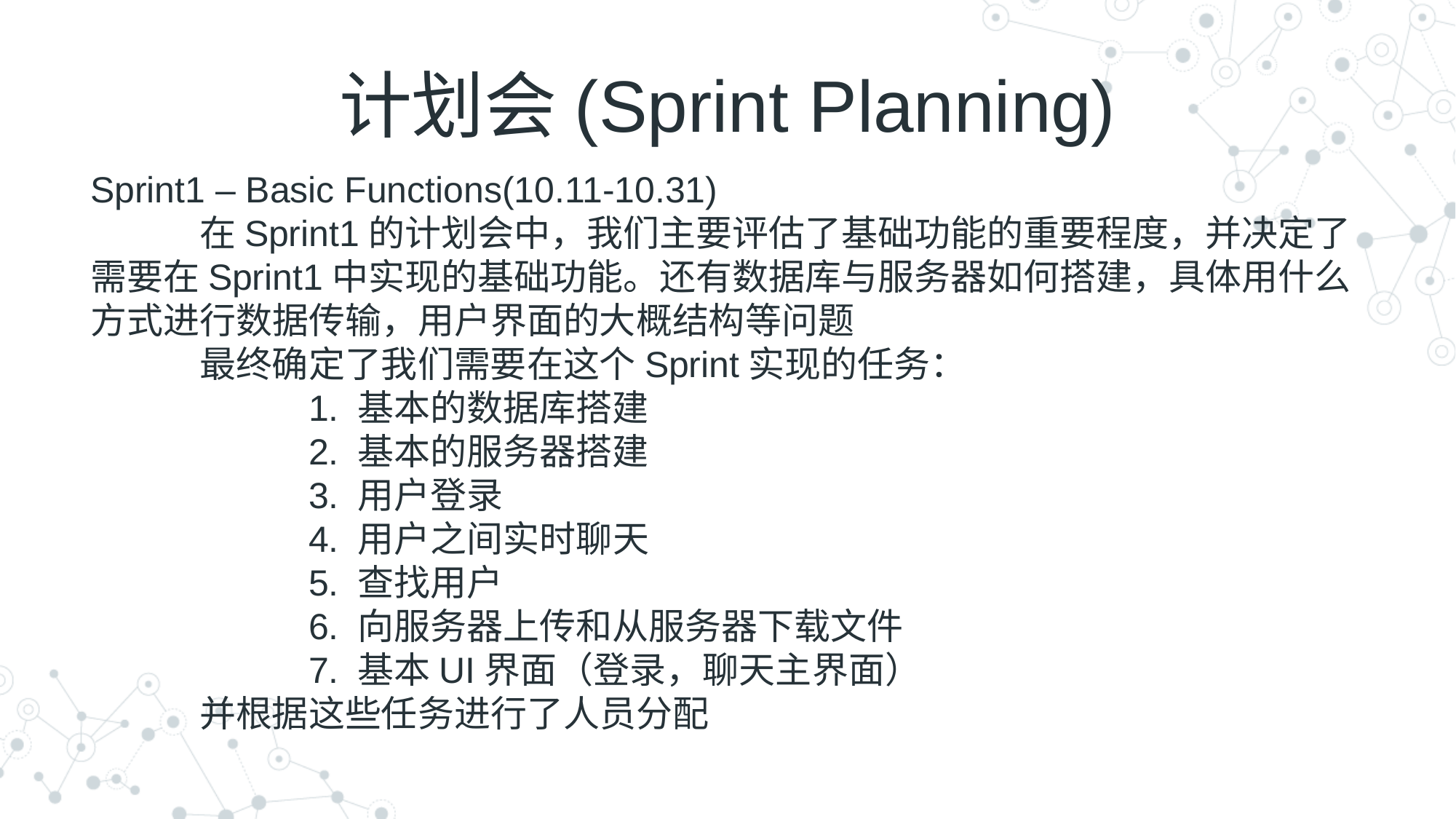

# 计划会(Sprint Planning)
Sprint1 – Basic Functions(10.11-10.31)
	在Sprint1的计划会中，我们主要评估了基础功能的重要程度，并决定了需要在Sprint1中实现的基础功能。还有数据库与服务器如何搭建，具体用什么方式进行数据传输，用户界面的大概结构等问题
	最终确定了我们需要在这个Sprint实现的任务：
		1. 基本的数据库搭建
		2. 基本的服务器搭建
		3. 用户登录
		4. 用户之间实时聊天
		5. 查找用户
		6. 向服务器上传和从服务器下载文件
		7. 基本UI界面（登录，聊天主界面）
	并根据这些任务进行了人员分配